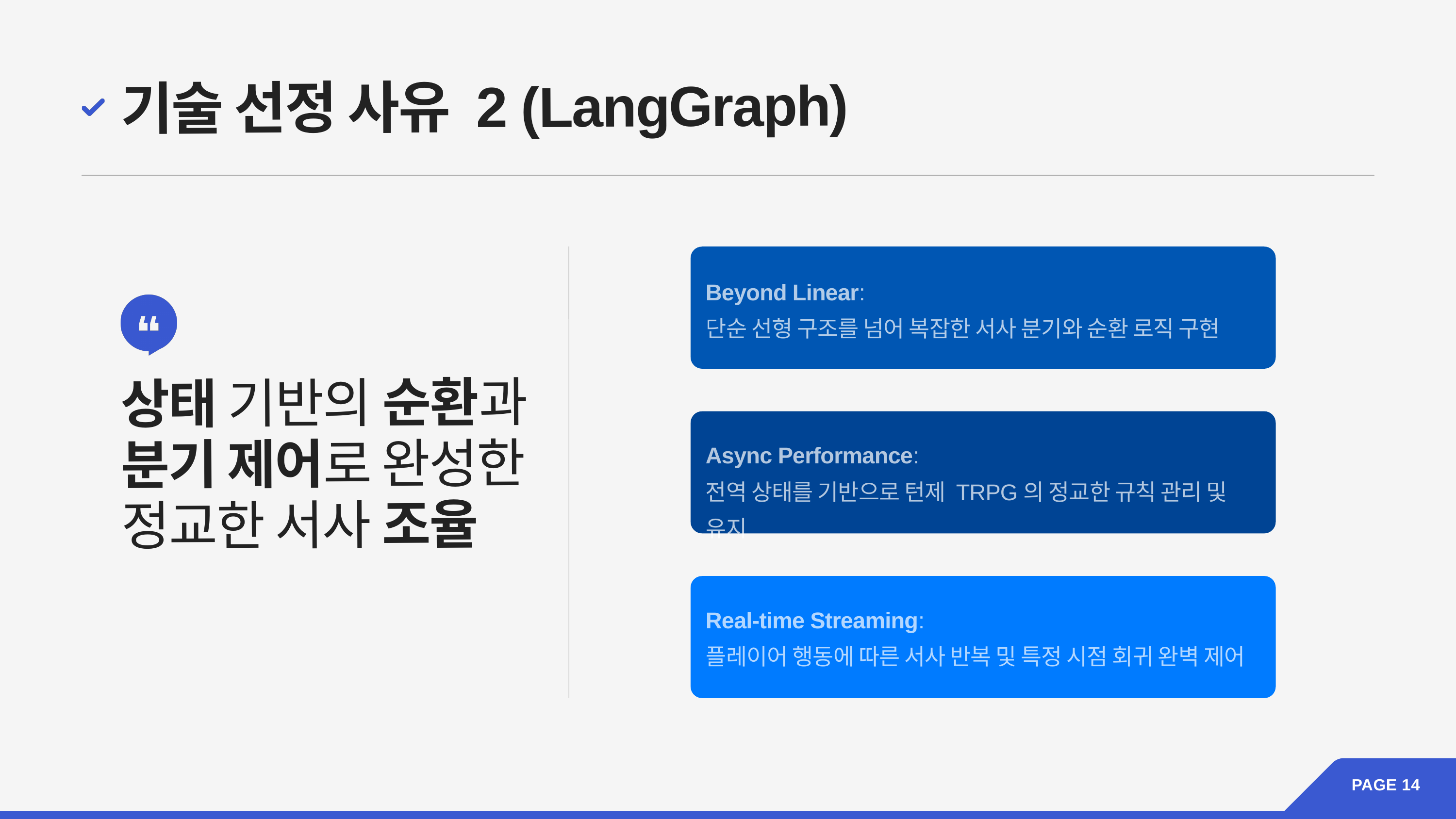

기술 선정 사유 2 (LangGraph)

Beyond Linear:
단순 선형 구조를 넘어 복잡한 서사 분기와 순환 로직 구현

상태 기반의 순환과 분기 제어로 완성한 정교한 서사 조율

Async Performance:
전역 상태를 기반으로 턴제 TRPG의 정교한 규칙 관리 및 유지

Real-time Streaming:
플레이어 행동에 따른 서사 반복 및 특정 시점 회귀 완벽 제어

PAGE 14